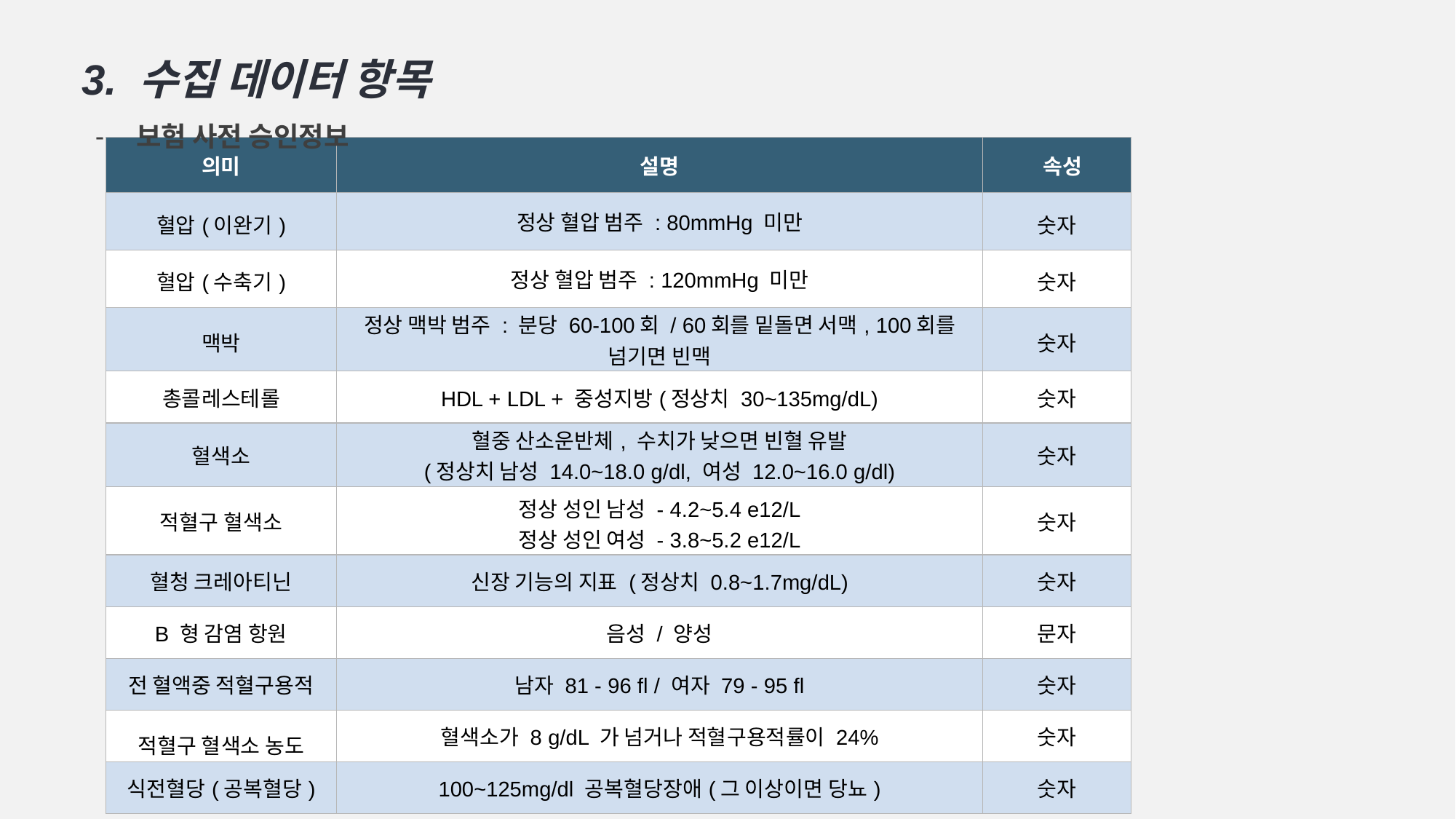

3. 수집 데이터 항목
보험 사전 승인정보

| 의미 | 설명 | 속성 |
| --- | --- | --- |
| 혈압(이완기) | 정상 혈압 범주 : 80mmHg 미만 | 숫자 |
| 혈압(수축기) | 정상 혈압 범주 : 120mmHg 미만 | 숫자 |
| 맥박 | 정상 맥박 범주 : 분당 60-100회 / 60회를 밑돌면 서맥, 100회를 넘기면 빈맥 | 숫자 |
| 총콜레스테롤 | HDL + LDL + 중성지방(정상치 30~135mg/dL) | 숫자 |
| 혈색소 | 혈중 산소운반체, 수치가 낮으면 빈혈 유발 (정상치 남성 14.0~18.0 g/dl, 여성 12.0~16.0 g/dl) | 숫자 |
| 적혈구 혈색소 | 정상 성인 남성 - 4.2~5.4 e12/L 정상 성인 여성 - 3.8~5.2 e12/L | 숫자 |
| 혈청 크레아티닌 | 신장 기능의 지표 (정상치 0.8~1.7mg/dL) | 숫자 |
| B 형 감염 항원 | 음성 / 양성 | 문자 |
| 전 혈액중 적혈구용적 | 남자 81 - 96 fl / 여자 79 - 95 fl | 숫자 |
| 적혈구 혈색소 농도 | 혈색소가 8 g/dL 가 넘거나 적혈구용적률이 24% | 숫자 |
| 식전혈당(공복혈당) | 100~125mg/dl 공복혈당장애(그 이상이면 당뇨) | 숫자 |